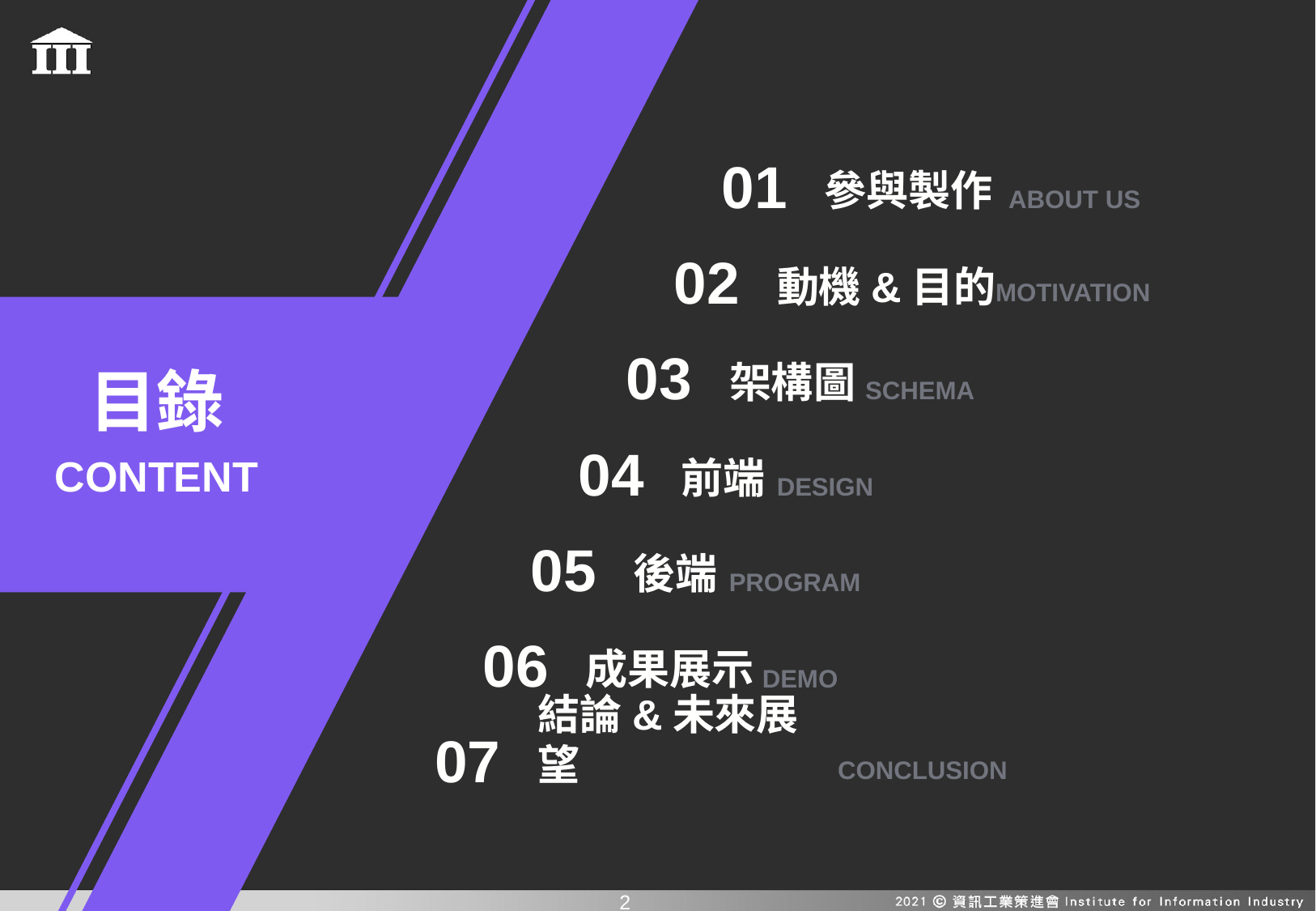

01

參與製作

ABOUT US

02

動機&目的

MOTIVATION

03

架構圖

SCHEMA

目錄
CONTENT
04

前端

DESIGN

05

後端

PROGRAM

06

成果展示

DEMO

07

結論&未來展望

CONCLUSION